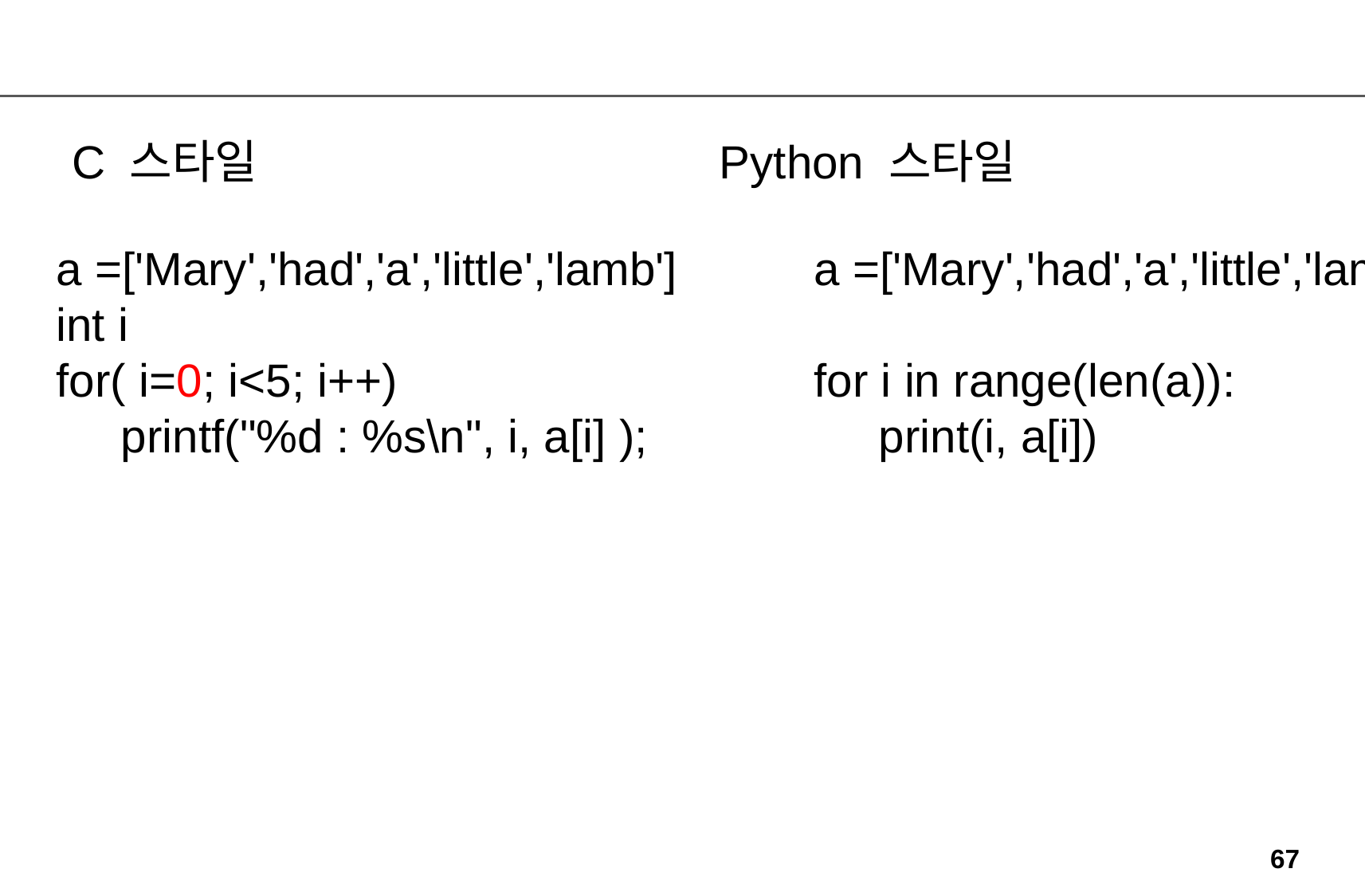

C 스타일
Python 스타일
a =['Mary','had','a','little','lamb']
int i
for( i=0; i<5; i++)
     printf("%d : %s\n", i, a[i] );
a =['Mary','had','a','little','lamb']

for i in range(len(a)):
     print(i, a[i])